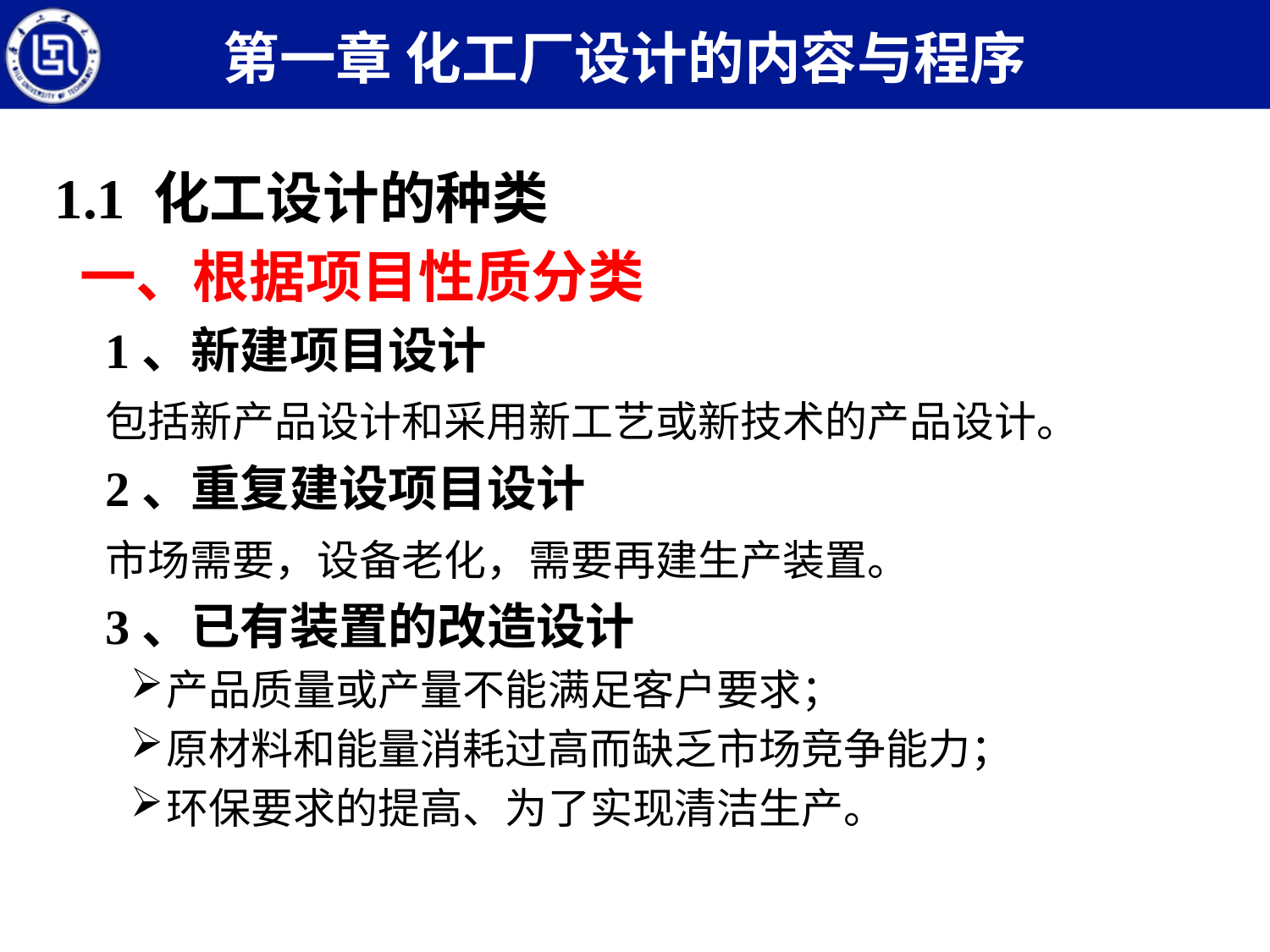

第一章 化工厂设计的内容与程序
1.1 化工设计的种类
一、根据项目性质分类
	1、新建项目设计
	包括新产品设计和采用新工艺或新技术的产品设计。
	2、重复建设项目设计
	市场需要，设备老化，需要再建生产装置。
	3、已有装置的改造设计
产品质量或产量不能满足客户要求；
原材料和能量消耗过高而缺乏市场竞争能力；
环保要求的提高、为了实现清洁生产。